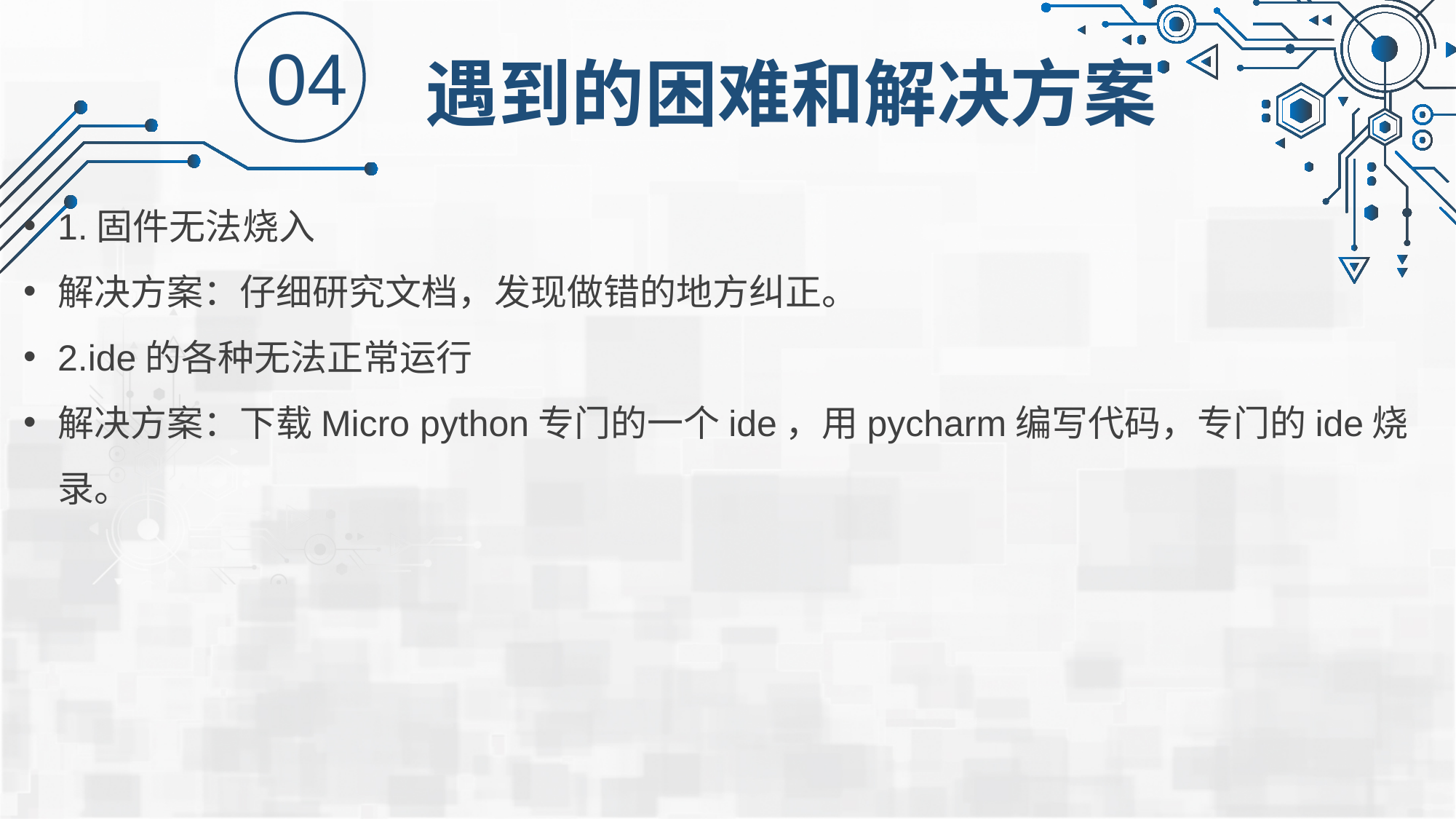

04
遇到的困难和解决方案

1.固件无法烧入
解决方案：仔细研究文档，发现做错的地方纠正。
2.ide的各种无法正常运行
解决方案：下载Micro python专门的一个ide，用pycharm编写代码，专门的ide烧录。